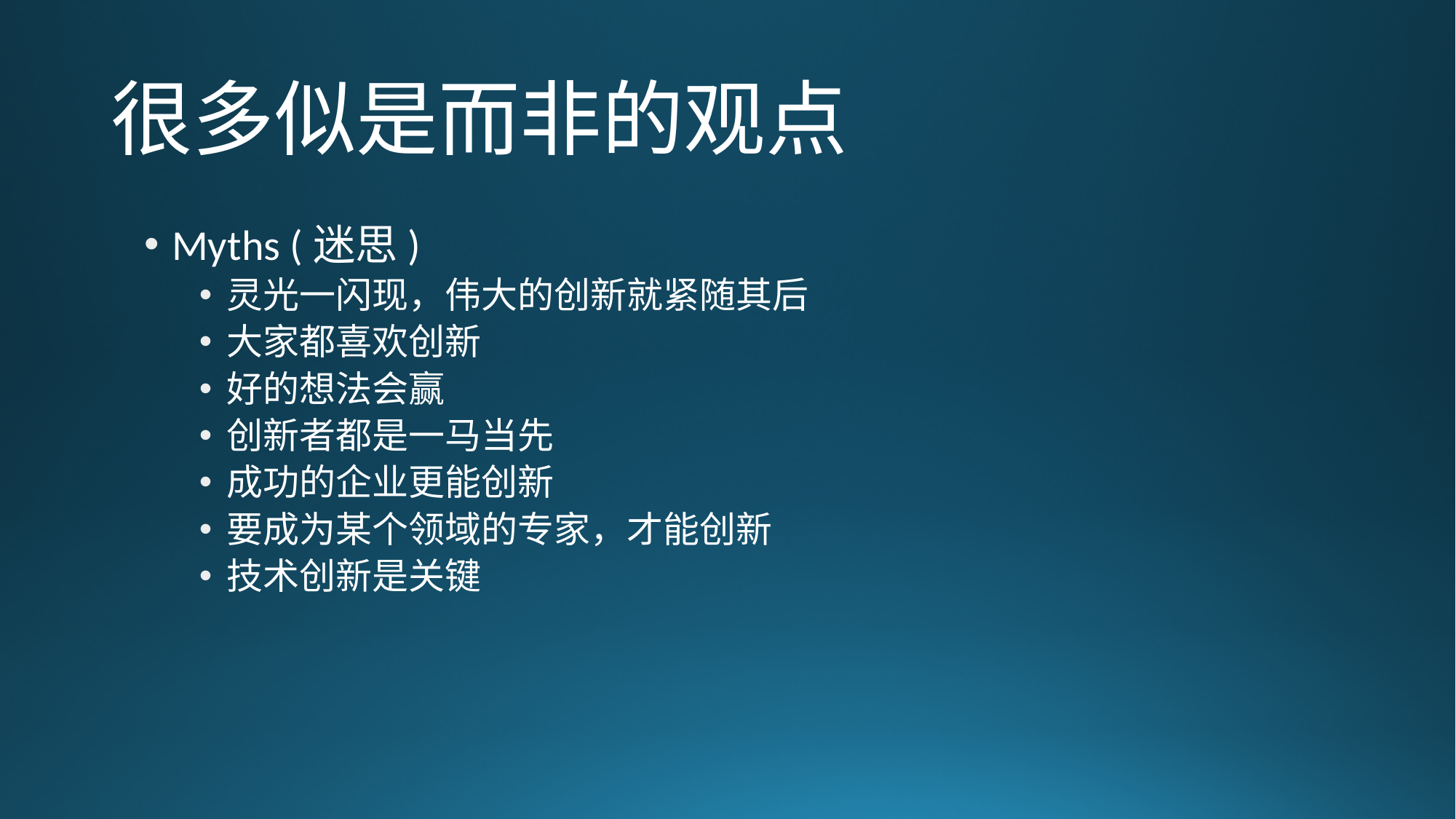

# 很多似是而非的观点
Myths (迷思)
灵光一闪现，伟大的创新就紧随其后
大家都喜欢创新
好的想法会赢
创新者都是一马当先
成功的企业更能创新
要成为某个领域的专家，才能创新
技术创新是关键